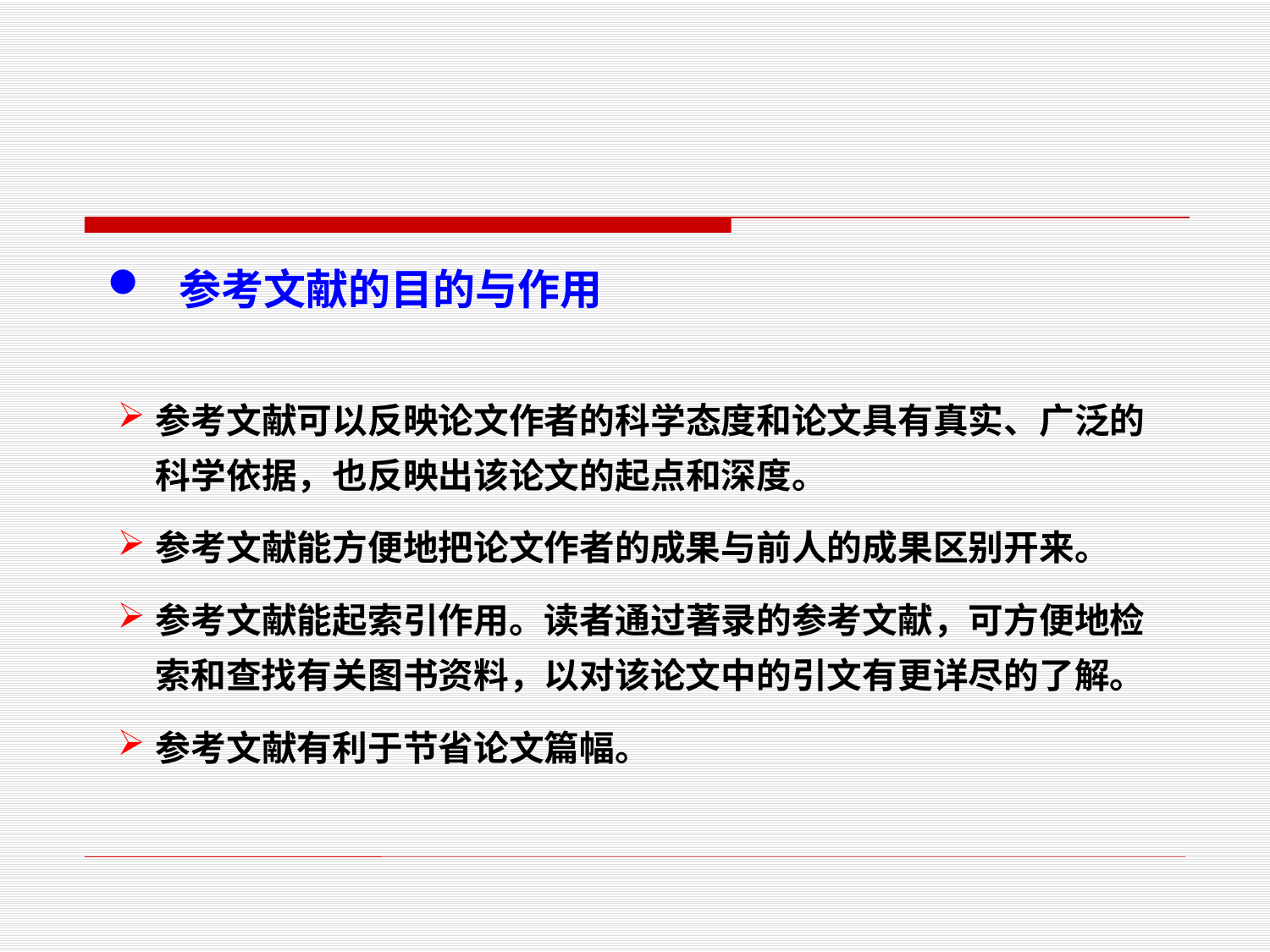

参考文献的目的与作用
参考文献可以反映论文作者的科学态度和论文具有真实、广泛的科学依据，也反映出该论文的起点和深度。
参考文献能方便地把论文作者的成果与前人的成果区别开来。
参考文献能起索引作用。读者通过著录的参考文献，可方便地检索和查找有关图书资料，以对该论文中的引文有更详尽的了解。
参考文献有利于节省论文篇幅。